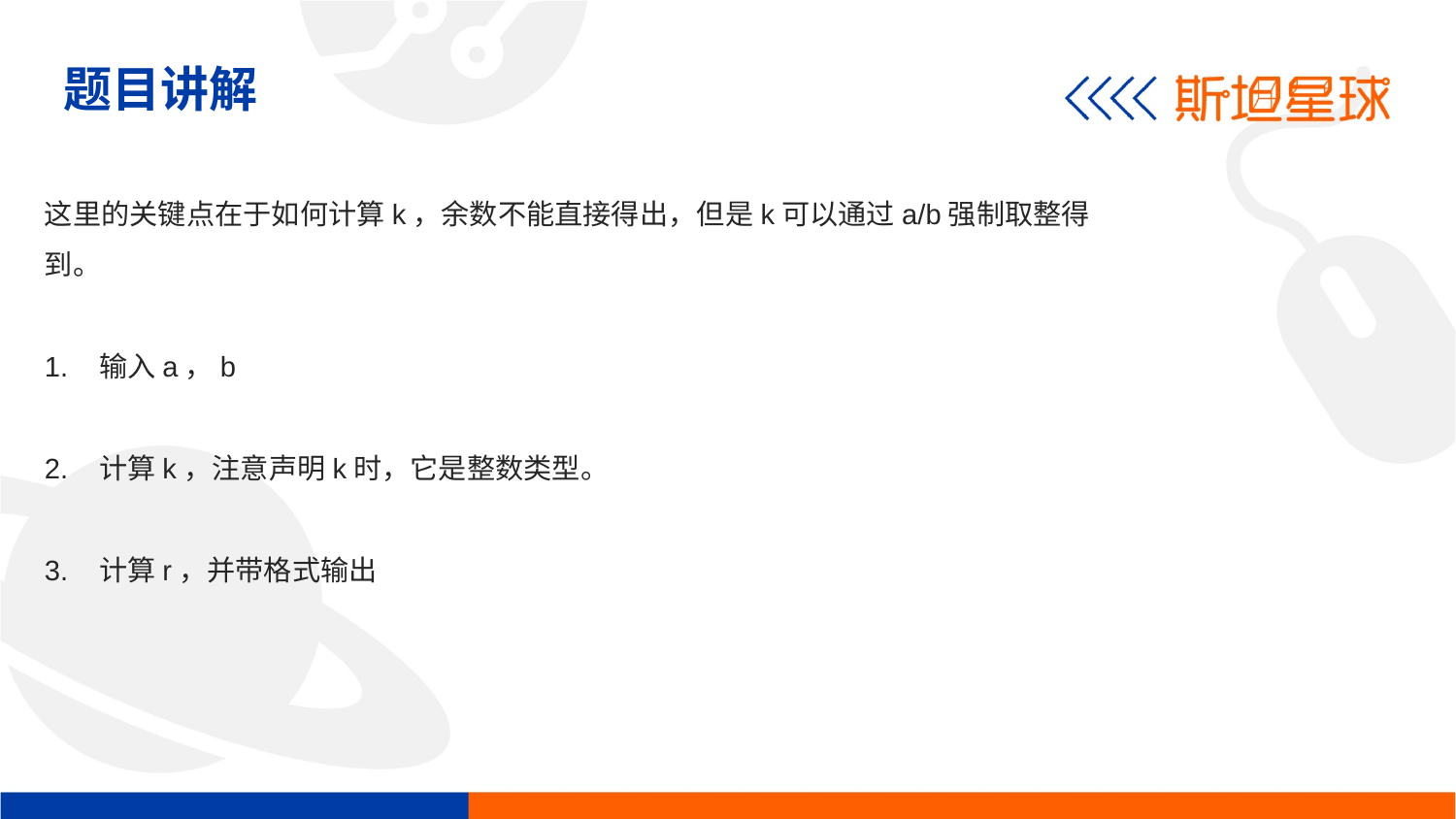

题目讲解
这里的关键点在于如何计算k，余数不能直接得出，但是k可以通过a/b强制取整得到。

输入a，b

计算k，注意声明k时，它是整数类型。

计算r，并带格式输出